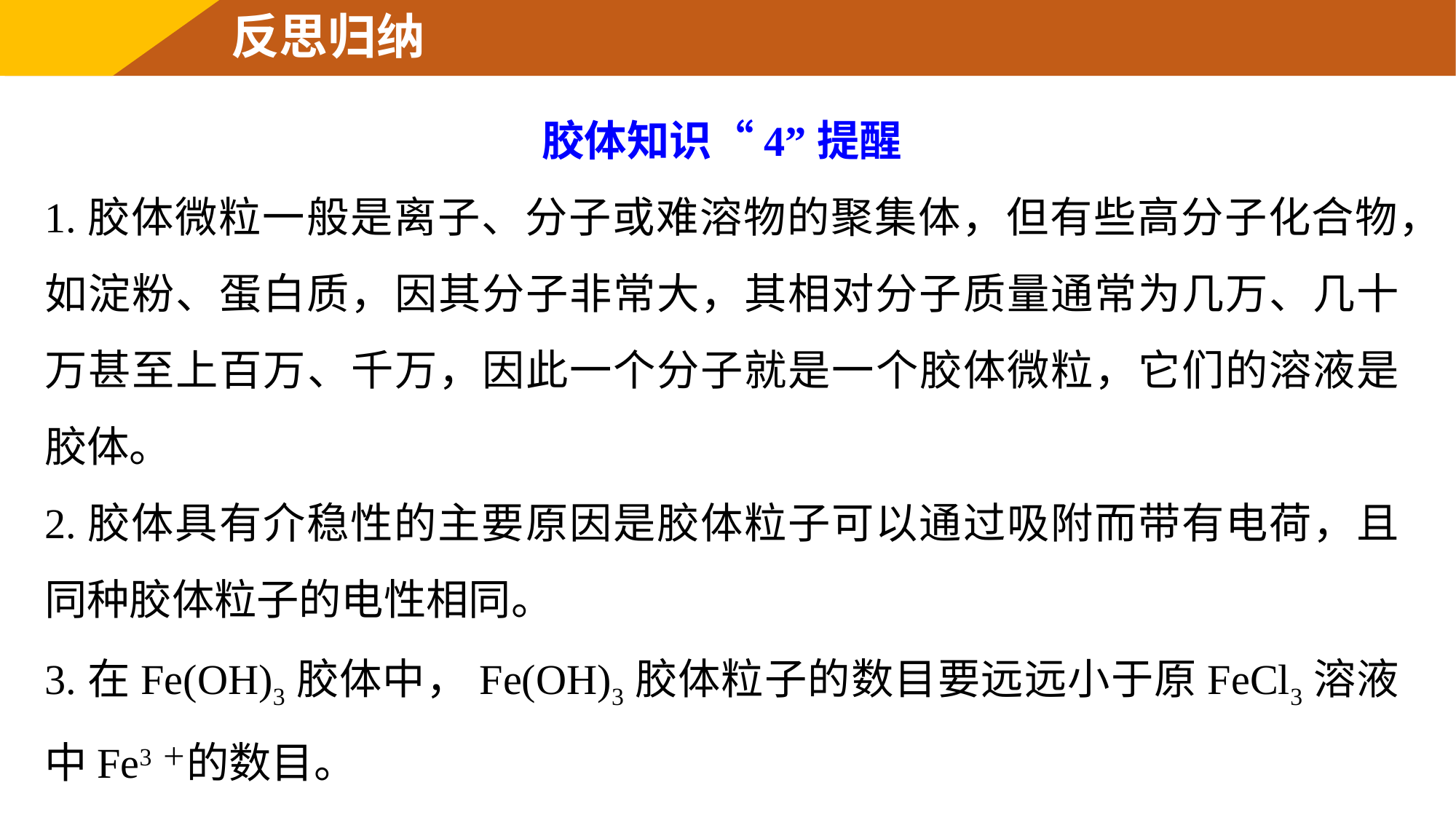

反思归纳
胶体知识“4”提醒
1.胶体微粒一般是离子、分子或难溶物的聚集体，但有些高分子化合物，如淀粉、蛋白质，因其分子非常大，其相对分子质量通常为几万、几十万甚至上百万、千万，因此一个分子就是一个胶体微粒，它们的溶液是胶体。
2.胶体具有介稳性的主要原因是胶体粒子可以通过吸附而带有电荷，且同种胶体粒子的电性相同。
3.在Fe(OH)3胶体中，Fe(OH)3胶体粒子的数目要远远小于原FeCl3溶液中Fe3＋的数目。